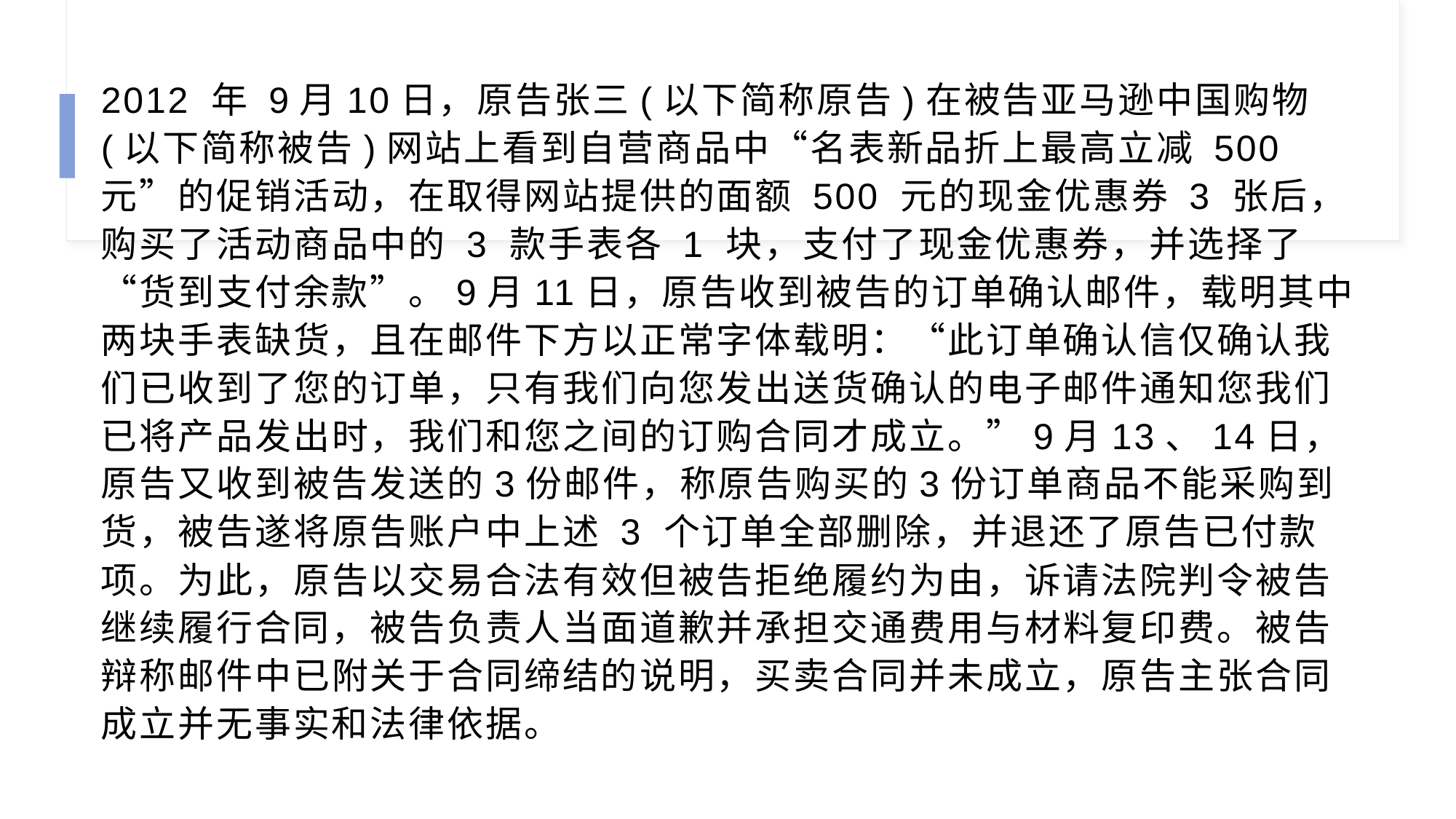

2012 年 9月10日，原告张三(以下简称原告)在被告亚马逊中国购物(以下简称被告)网站上看到自营商品中“名表新品折上最高立减 500 元”的促销活动，在取得网站提供的面额 500 元的现金优惠券 3 张后，购买了活动商品中的 3 款手表各 1 块，支付了现金优惠券，并选择了“货到支付余款”。9月11日，原告收到被告的订单确认邮件，载明其中两块手表缺货，且在邮件下方以正常字体载明：“此订单确认信仅确认我们已收到了您的订单，只有我们向您发出送货确认的电子邮件通知您我们已将产品发出时，我们和您之间的订购合同才成立。”9月13、14日，原告又收到被告发送的3份邮件，称原告购买的3份订单商品不能采购到货，被告遂将原告账户中上述 3 个订单全部删除，并退还了原告已付款项。为此，原告以交易合法有效但被告拒绝履约为由，诉请法院判令被告继续履行合同，被告负责人当面道歉并承担交通费用与材料复印费。被告辩称邮件中已附关于合同缔结的说明，买卖合同并未成立，原告主张合同成立并无事实和法律依据。